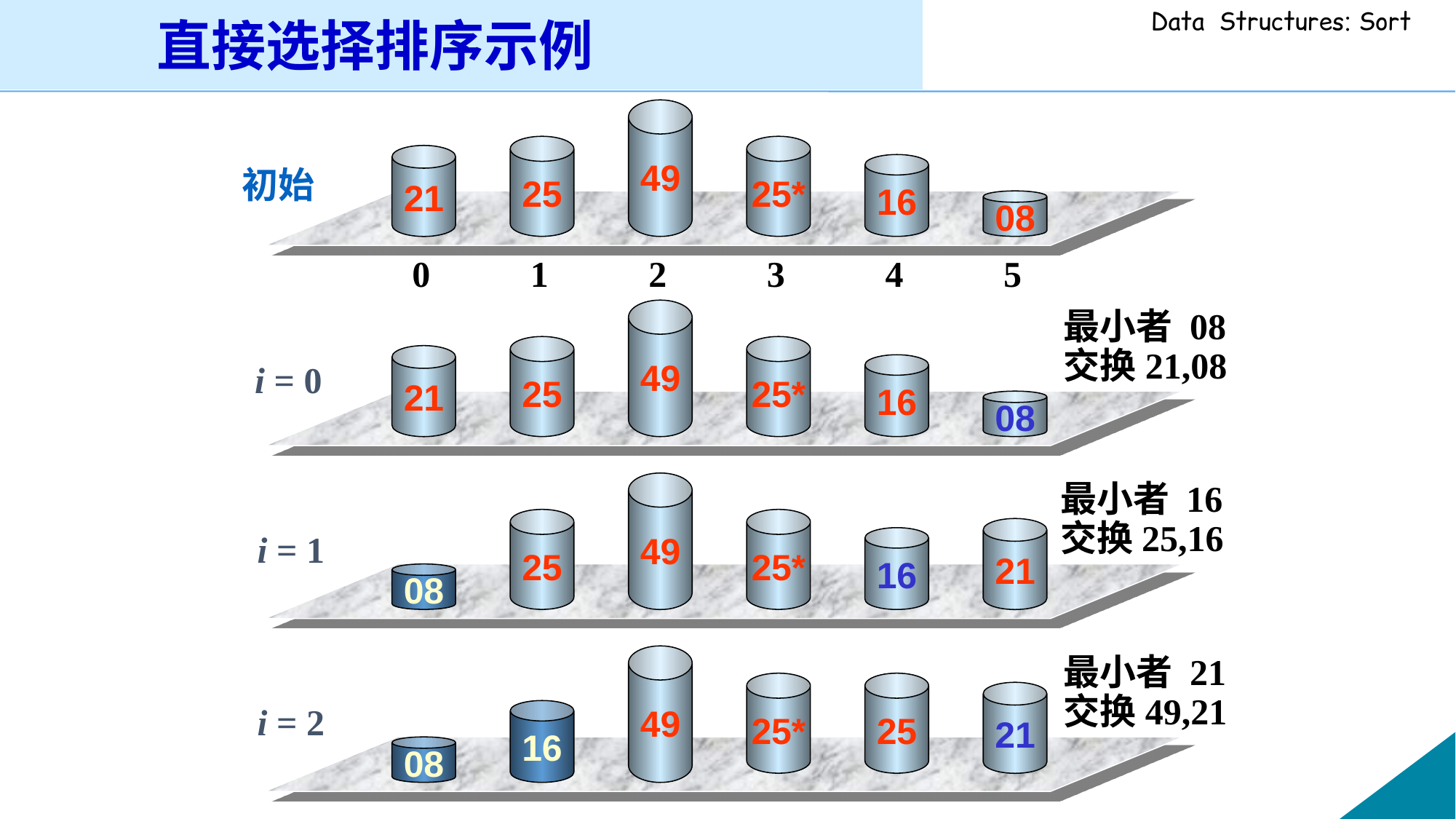

直接选择排序示例
49
25
25*
21
16
初始

08
0           1           2           3           4           5
49
最小者 08
交换21,08
25
25*
21
i = 0
16

08
49
最小者 16
交换25,16
25
25*
21
i = 1
16

08

49
最小者 21
交换49,21
25*
25
21
i = 2
16

08